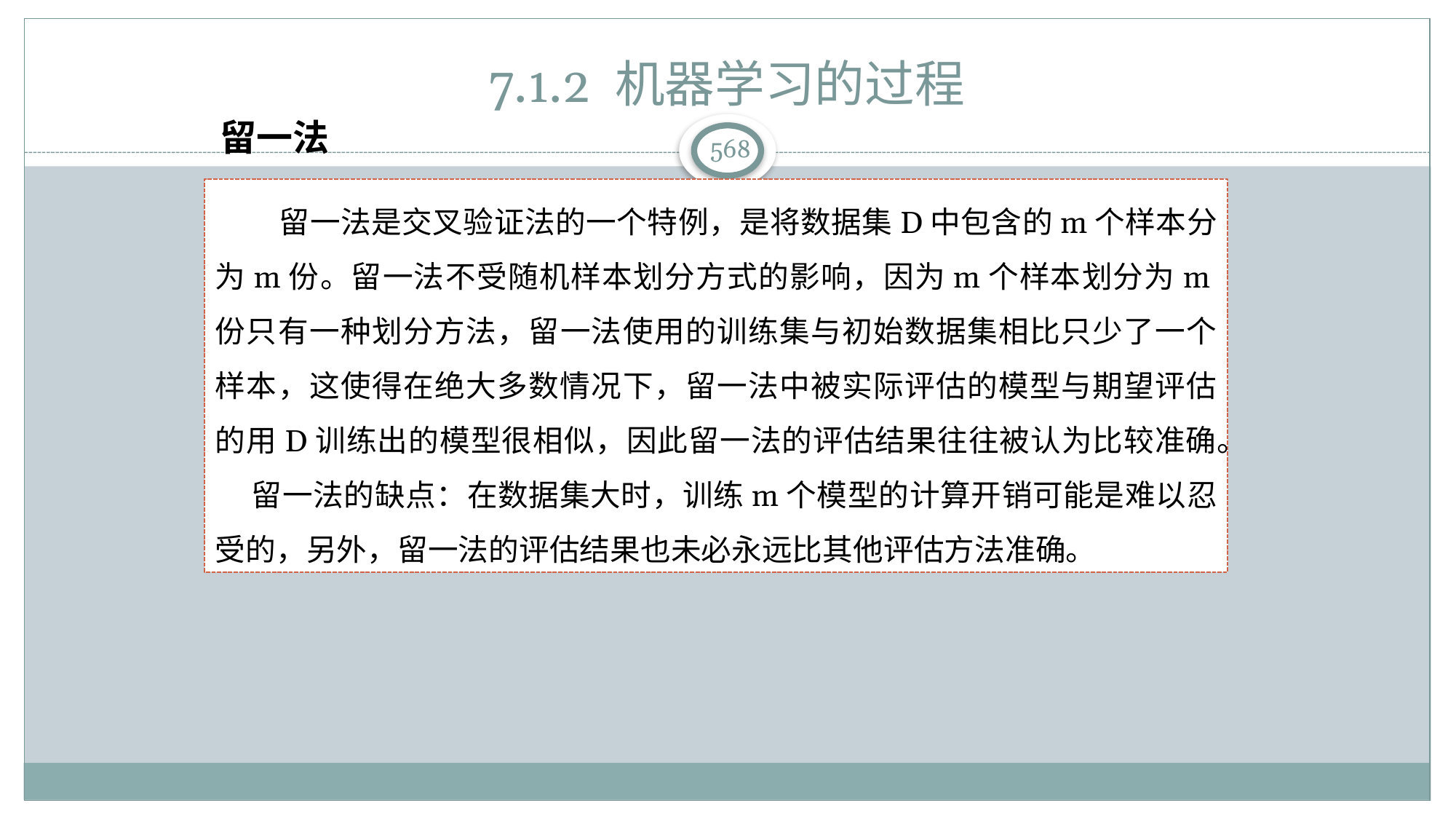

# 7.1.2 机器学习的过程
留一法
        留一法是交叉验证法的一个特例，是将数据集D中包含的m个样本分为m份。留一法不受随机样本划分方式的影响，因为m个样本划分为m份只有一种划分方法，留一法使用的训练集与初始数据集相比只少了一个样本，这使得在绝大多数情况下，留一法中被实际评估的模型与期望评估的用D训练出的模型很相似，因此留一法的评估结果往往被认为比较准确。
    留一法的缺点：在数据集大时，训练m个模型的计算开销可能是难以忍受的，另外，留一法的评估结果也未必永远比其他评估方法准确。
568